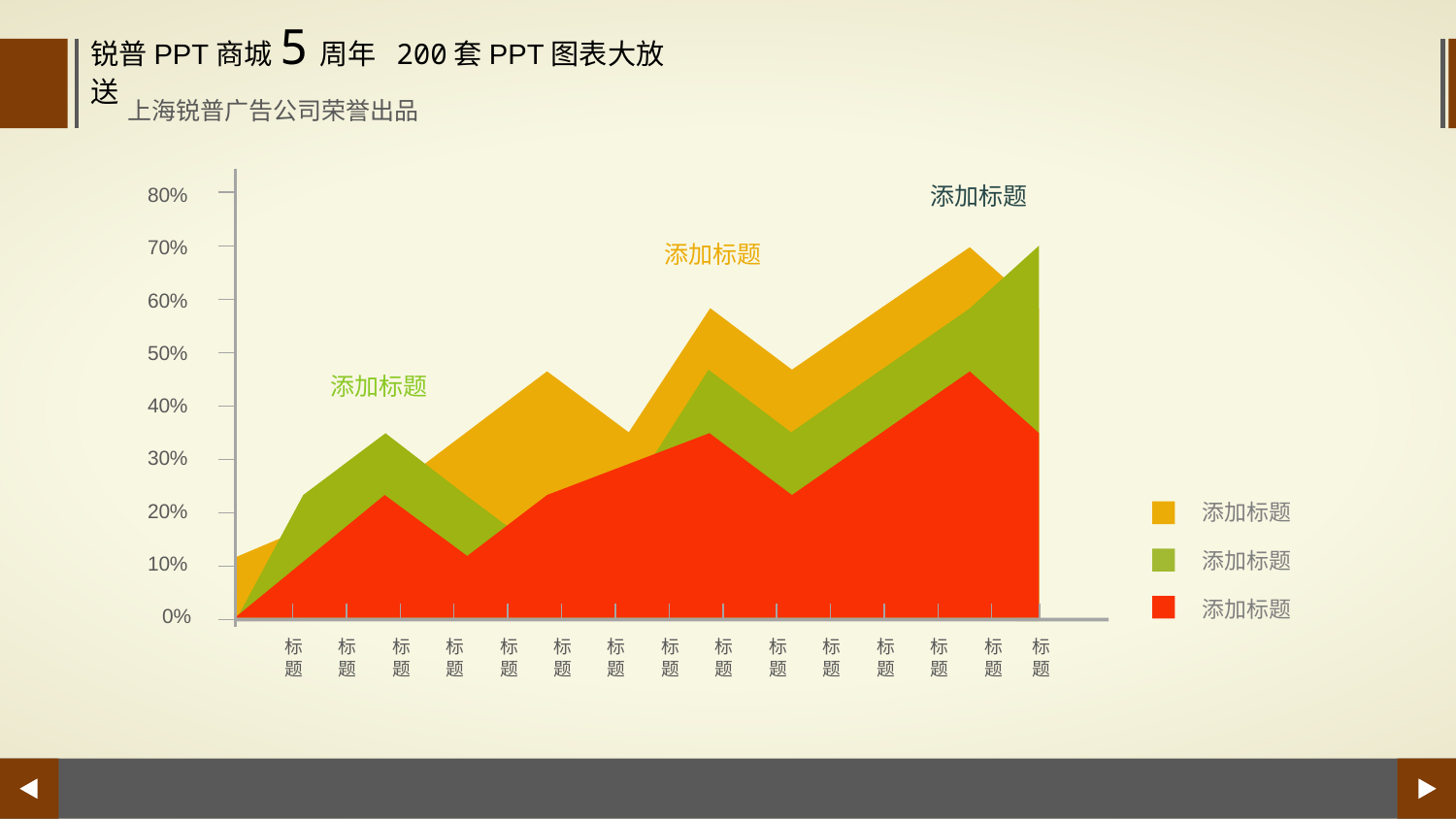

锐普PPT商城5周年  200套PPT图表大放送

上海锐普广告公司荣誉出品

添加标题
80%
70%
添加标题

60%
50%
添加标题
40%
30%
添加标题
20%

添加标题
10%

添加标题

0%

标题
标题
标题
标题
标题
标题
标题
标题
标题
标题
标题
标题
标题
标题
标题